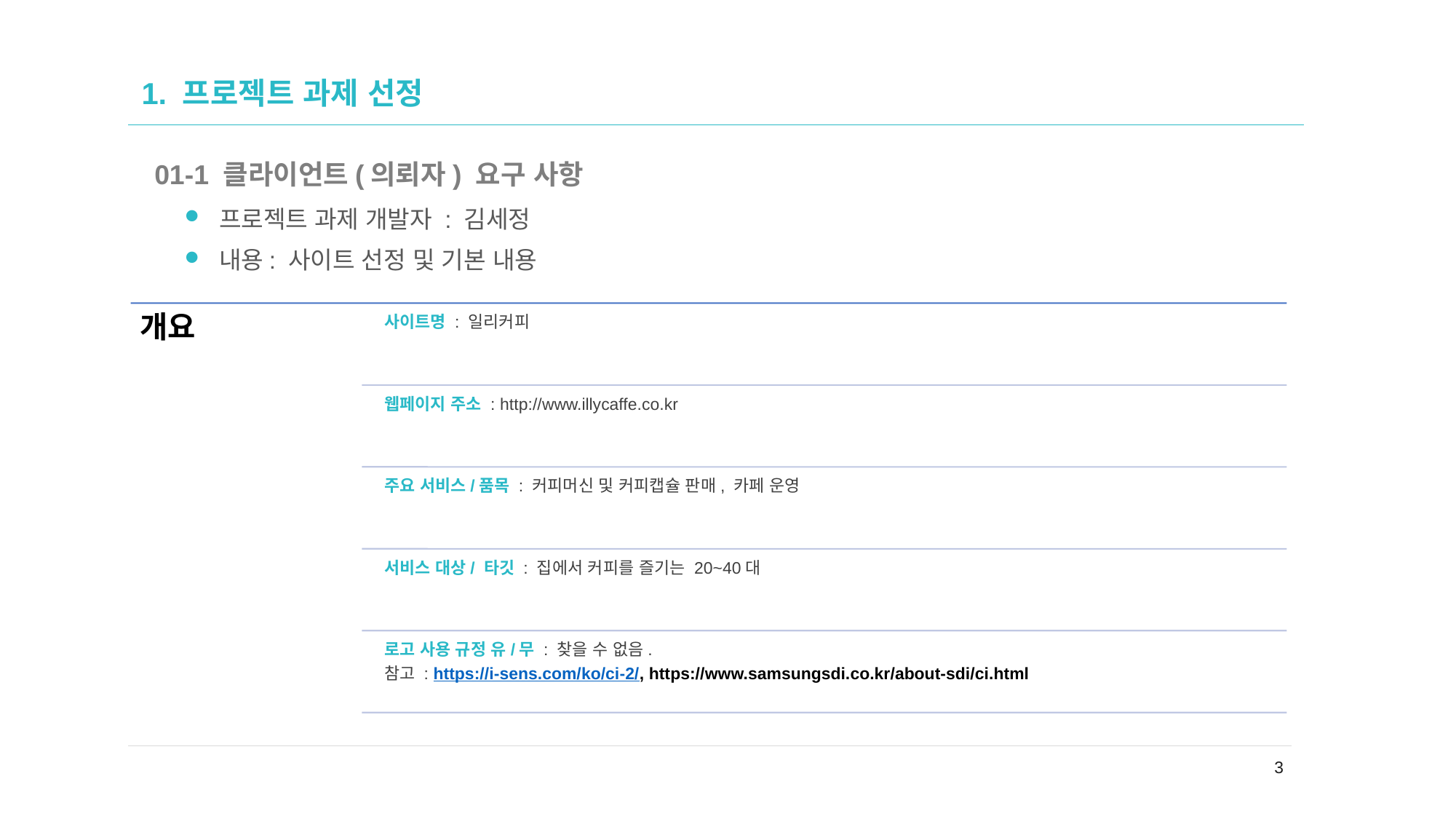

# 1. 프로젝트 과제 선정
01-1 클라이언트(의뢰자) 요구 사항
프로젝트 과제 개발자 : 김세정
내용: 사이트 선정 및 기본 내용
개요
사이트명 : 일리커피
웹페이지 주소 : http://www.illycaffe.co.kr
주요 서비스/품목 : 커피머신 및 커피캡슐 판매, 카페 운영
서비스 대상/ 타깃 : 집에서 커피를 즐기는 20~40대
로고 사용 규정 유/무 : 찾을 수 없음.
참고 : https://i-sens.com/ko/ci-2/, https://www.samsungsdi.co.kr/about-sdi/ci.html
3